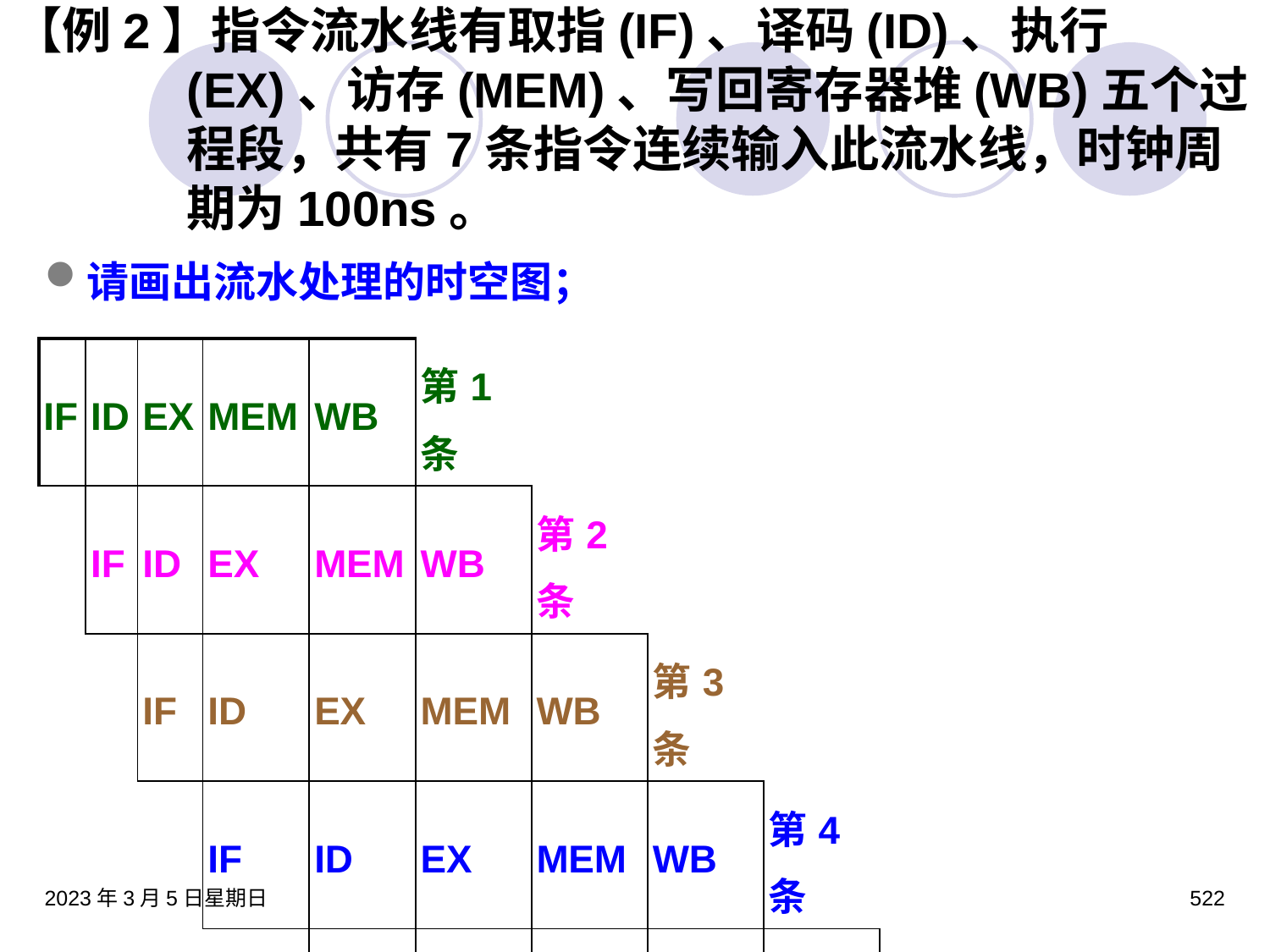

# 【例2】指令流水线有取指(IF)、译码(ID)、执行(EX)、访存(MEM)、写回寄存器堆(WB)五个过程段，共有7条指令连续输入此流水线，时钟周期为100ns。
请画出流水处理的时空图；
| IF | ID | EX | MEM | WB | 第1条 |  |  |  |  |  |  |
| --- | --- | --- | --- | --- | --- | --- | --- | --- | --- | --- | --- |
|  | IF | ID | EX | MEM | WB | 第2条 |  |  |  |  |  |
|  |  | IF | ID | EX | MEM | WB | 第3条 |  |  |  |  |
|  |  |  | IF | ID | EX | MEM | WB | 第4条 |  |  |  |
|  |  |  |  | IF | ID | EX | MEM | WB | 第5条 |  |  |
|  |  |  |  |  | IF | ID | EX | MEM | WB | 第6条 |  |
|  |  |  |  |  |  | IF | ID | EX | MEM | WB | 第7条 |
2023年3月5日星期日
522